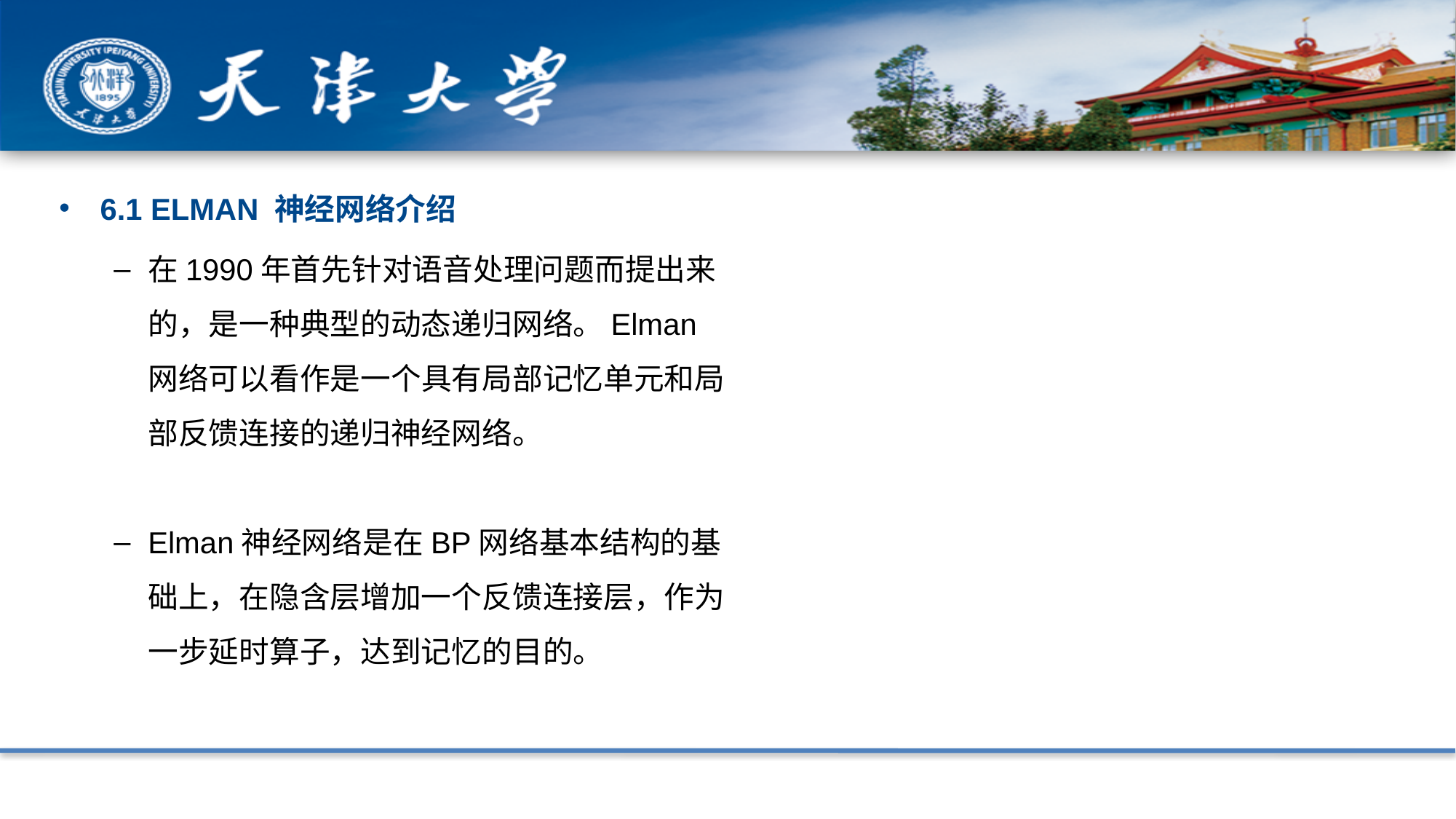

6.1 ELMAN 神经网络介绍
在1990年首先针对语音处理问题而提出来的，是一种典型的动态递归网络。Elman网络可以看作是一个具有局部记忆单元和局部反馈连接的递归神经网络。

Elman神经网络是在BP网络基本结构的基础上，在隐含层增加一个反馈连接层，作为一步延时算子，达到记忆的目的。